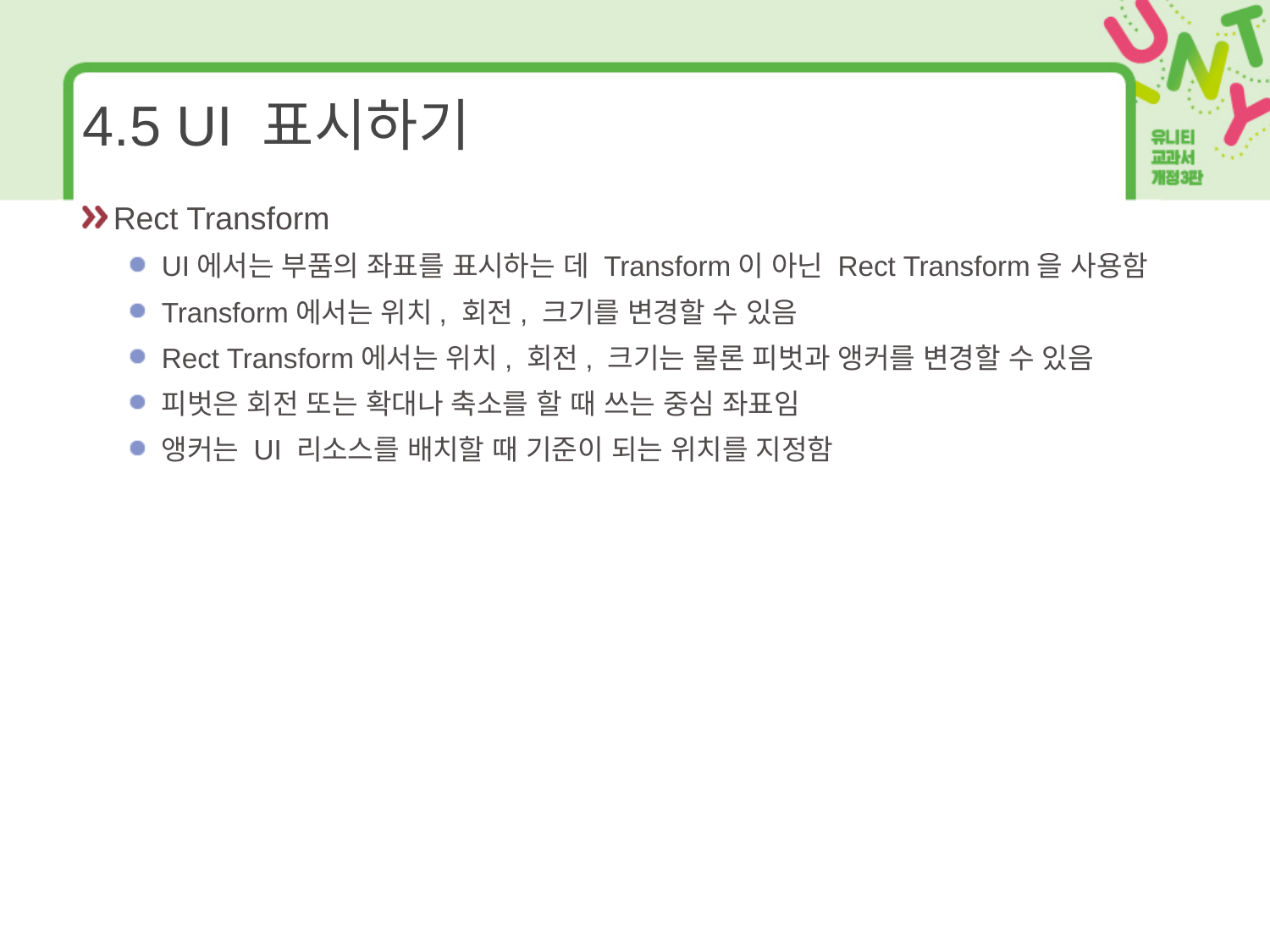

# 4.5 UI 표시하기
Rect Transform
UI에서는 부품의 좌표를 표시하는 데 Transform이 아닌 Rect Transform을 사용함
Transform에서는 위치, 회전, 크기를 변경할 수 있음
Rect Transform에서는 위치, 회전, 크기는 물론 피벗과 앵커를 변경할 수 있음
피벗은 회전 또는 확대나 축소를 할 때 쓰는 중심 좌표임
앵커는 UI 리소스를 배치할 때 기준이 되는 위치를 지정함